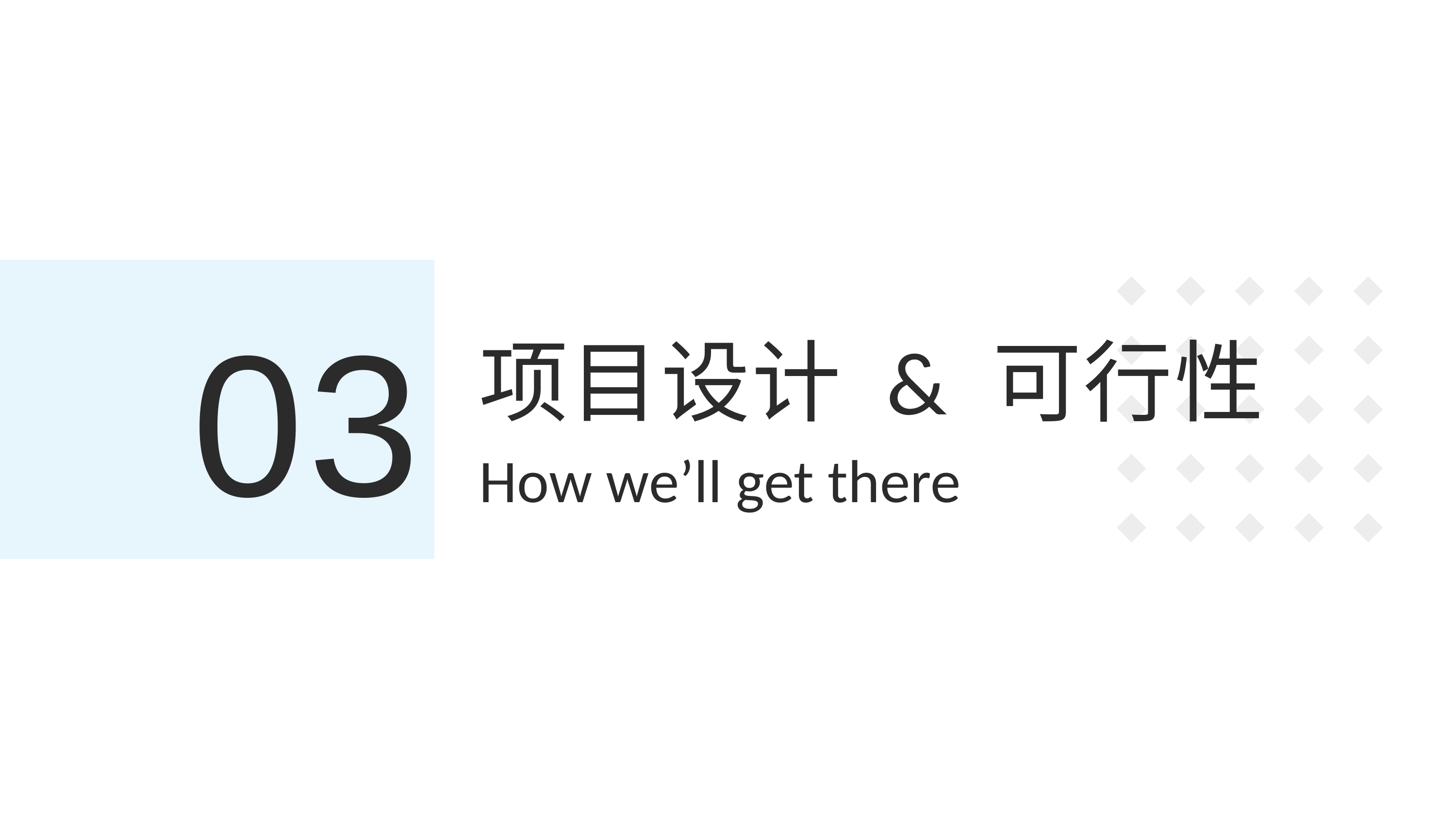

03
项目设计 & 可行性
How we’ll get there